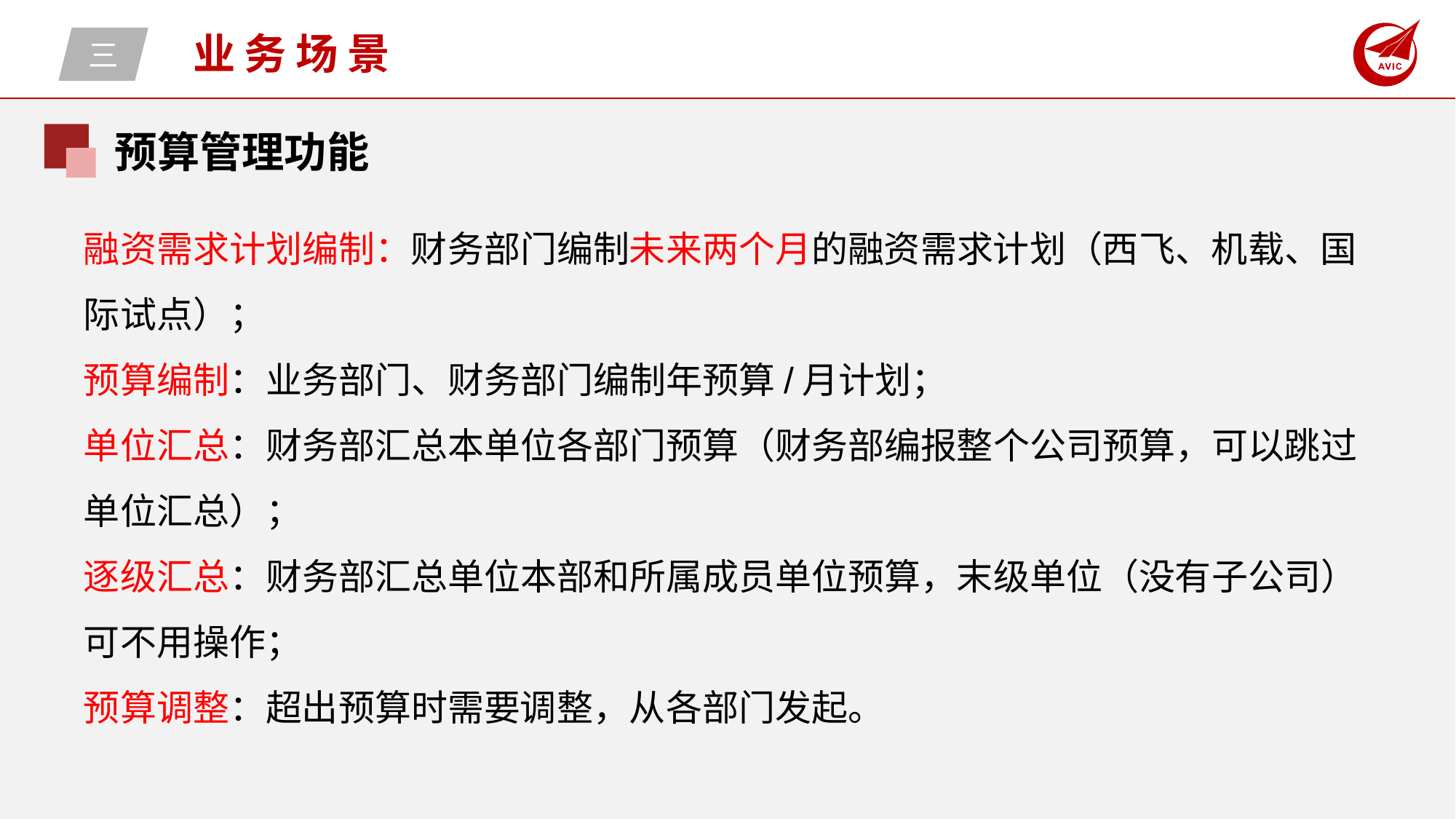

三
业务场景

预算管理功能

融资需求计划编制：财务部门编制未来两个月的融资需求计划（西飞、机载、国际试点）；
预算编制：业务部门、财务部门编制年预算/月计划；
单位汇总：财务部汇总本单位各部门预算（财务部编报整个公司预算，可以跳过单位汇总）；
逐级汇总：财务部汇总单位本部和所属成员单位预算，末级单位（没有子公司）可不用操作；
预算调整：超出预算时需要调整，从各部门发起。